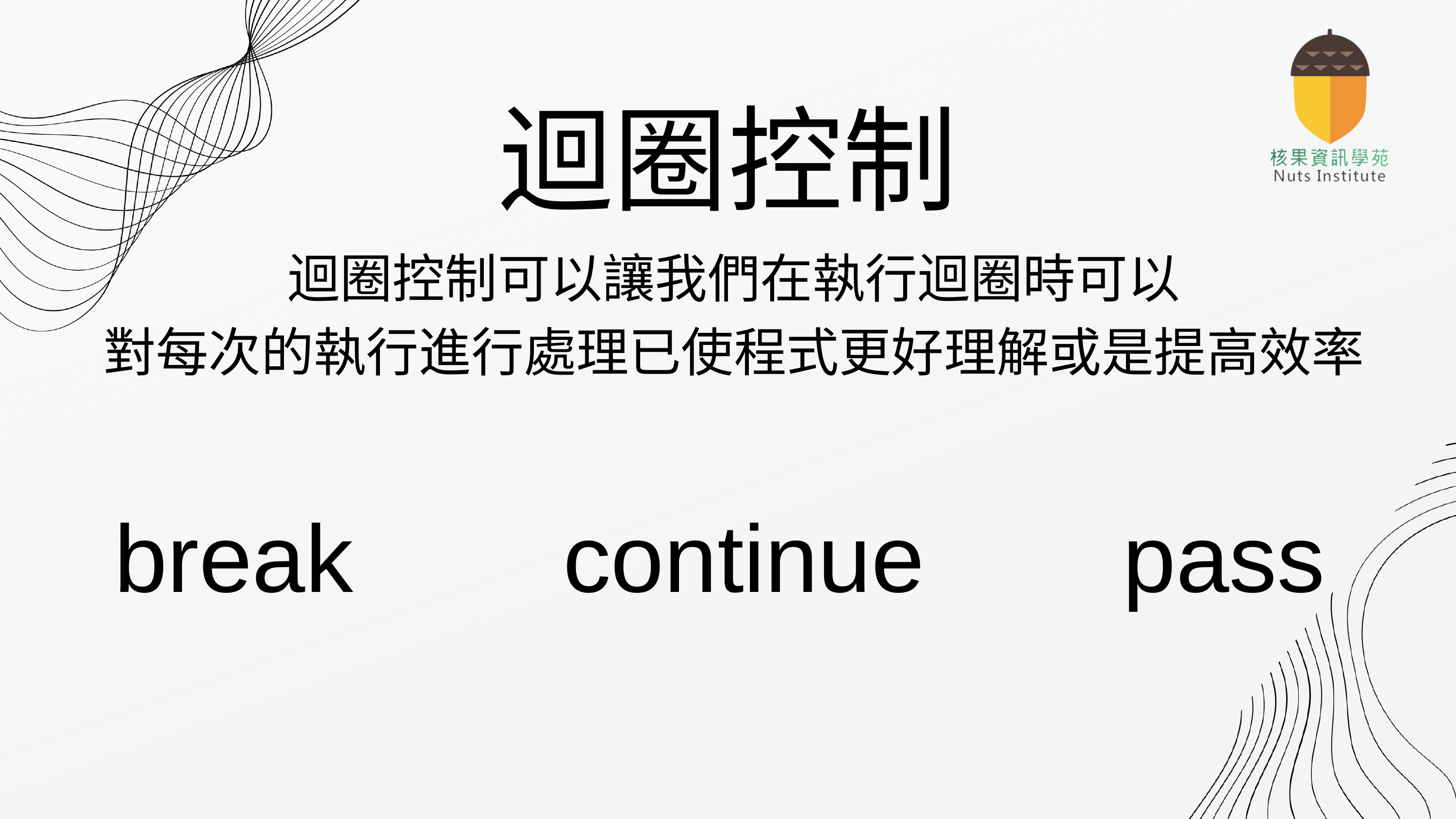

迴圈控制
迴圈控制可以讓我們在執行迴圈時可以
對每次的執行進行處理已使程式更好理解或是提高效率

break
continue
pass